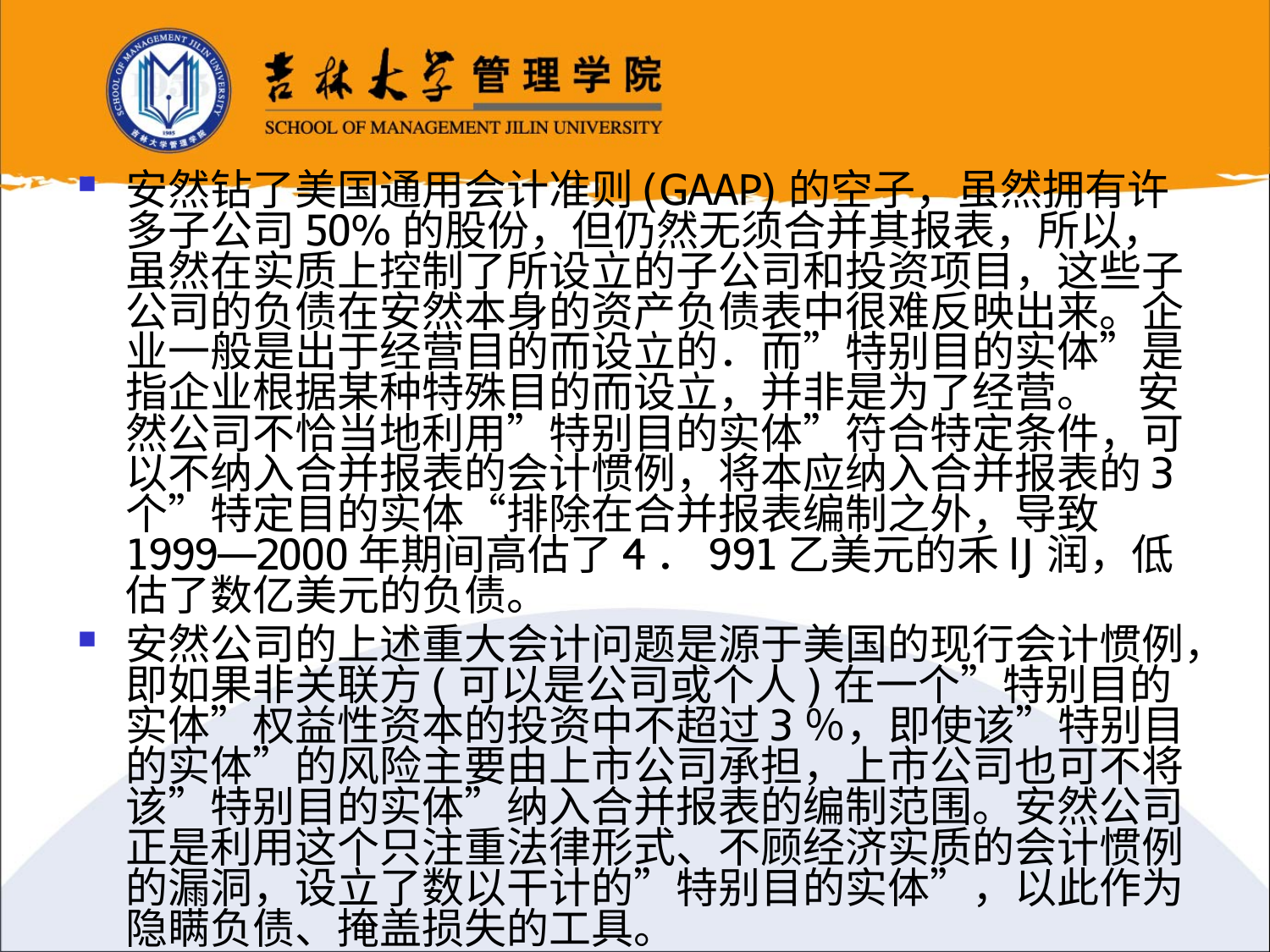

安然钻了美国通用会计准则(GAAP)的空子，虽然拥有许多子公司50%的股份，但仍然无须合并其报表，所以，虽然在实质上控制了所设立的子公司和投资项目，这些子公司的负债在安然本身的资产负债表中很难反映出来。企业一般是出于经营目的而设立的．而”特别目的实体”是指企业根据某种特殊目的而设立，并非是为了经营。    安然公司不恰当地利用”特别目的实体”符合特定条件，可以不纳入合并报表的会计惯例，将本应纳入合并报表的3个”特定目的实体“排除在合并报表编制之外，导致1999—2000年期间高估了4．991乙美元的禾lJ润，低估了数亿美元的负债。
安然公司的上述重大会计问题是源于美国的现行会计惯例，即如果非关联方(可以是公司或个人)在一个”特别目的实体”权益性资本的投资中不超过3％，即使该”特别目的实体”的风险主要由上市公司承担，上市公司也可不将该”特别目的实体”纳入合并报表的编制范围。安然公司正是利用这个只注重法律形式、不顾经济实质的会计惯例的漏洞，设立了数以干计的”特别目的实体”，以此作为隐瞒负债、掩盖损失的工具。